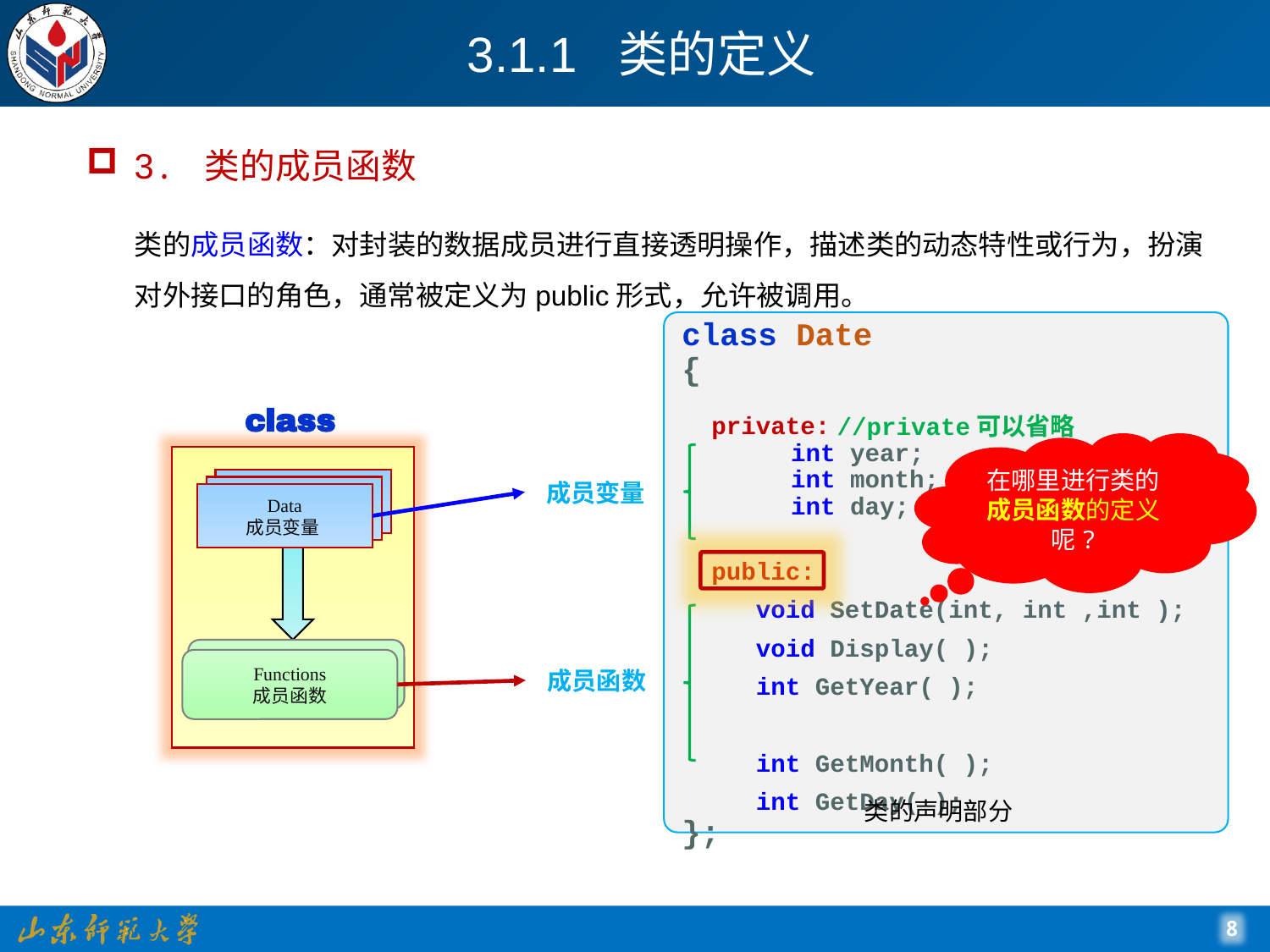

# 3.1.1 类的定义
3. 类的成员函数
类的成员函数：对封装的数据成员进行直接透明操作，描述类的动态特性或行为，扮演对外接口的角色，通常被定义为public形式，允许被调用。

class Date
{

  private:
int year;
int month;
int day;

  public:
     void SetDate(int, int ,int );
     void Display( );
     int GetYear( );
     int GetMonth( );
     int GetDay( );
};
class

Data -A
Data -A
Data
成员变量

Functions
操作
Functions
成员函数
//private可以省略
在哪里进行类的
成员函数的定义呢?

成员变量

成员函数
类的声明部分